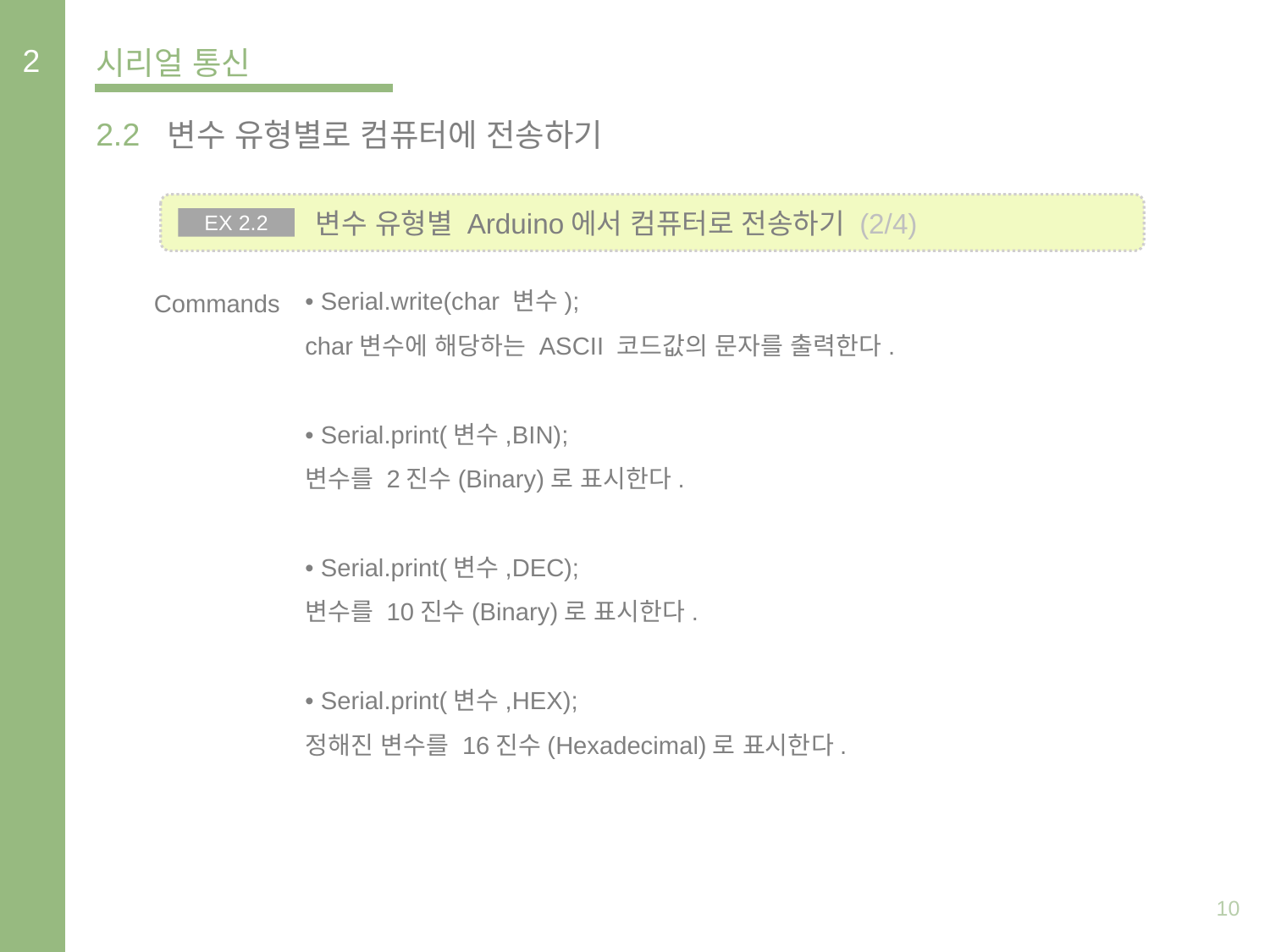

2
시리얼 통신
2.2
변수 유형별로 컴퓨터에 전송하기
                 변수 유형별 Arduino에서 컴퓨터로 전송하기 (2/4)
EX 2.2
• Serial.write(char 변수);
char변수에 해당하는 ASCII 코드값의 문자를 출력한다.

• Serial.print(변수,BIN);
변수를 2진수(Binary)로 표시한다.

• Serial.print(변수,DEC);
변수를 10진수(Binary)로 표시한다.

• Serial.print(변수,HEX);
정해진 변수를 16진수(Hexadecimal)로 표시한다.
Commands
10